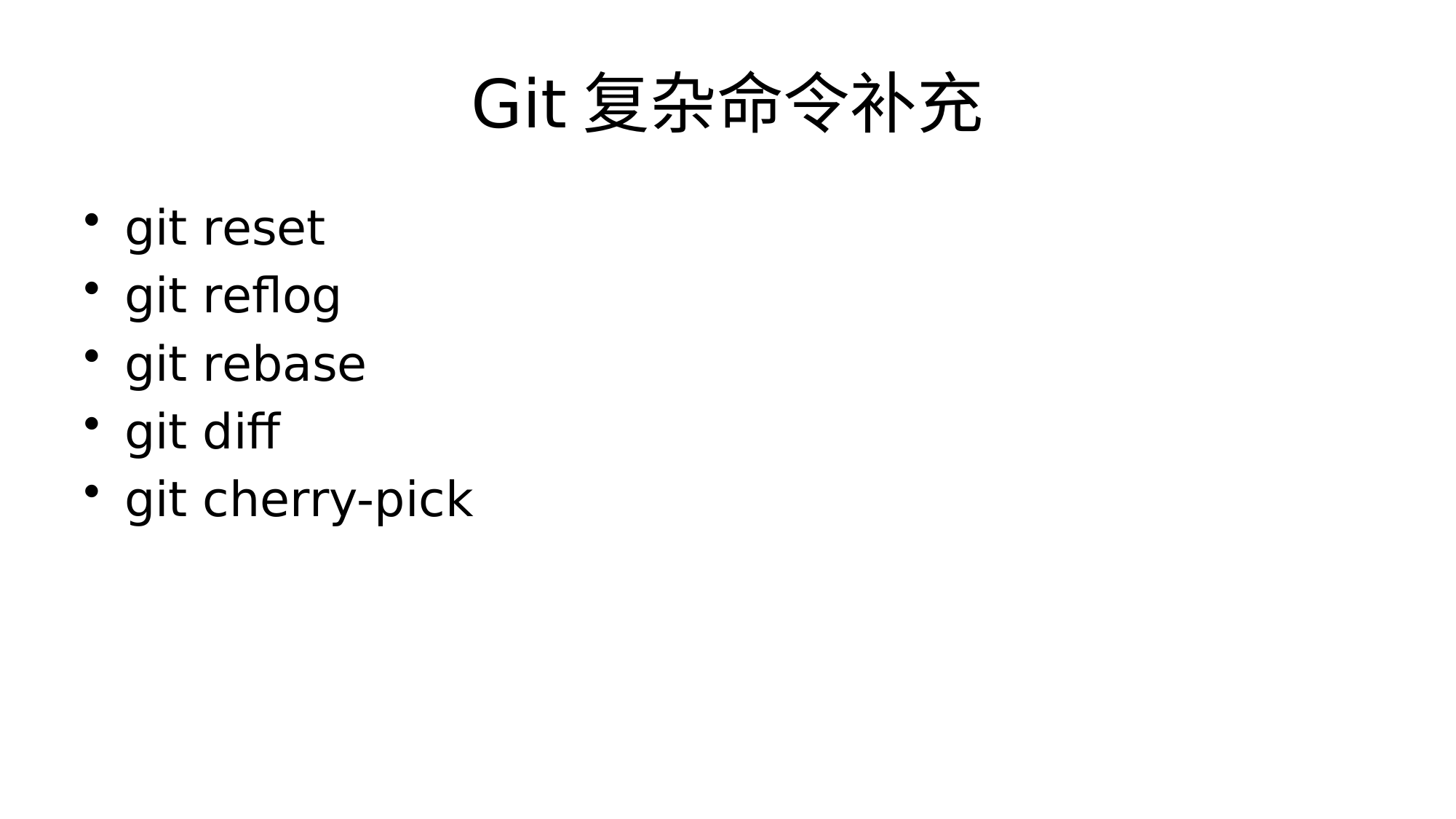

# Git复杂命令补充
git reset
git reflog
git rebase
git diff
git cherry-pick